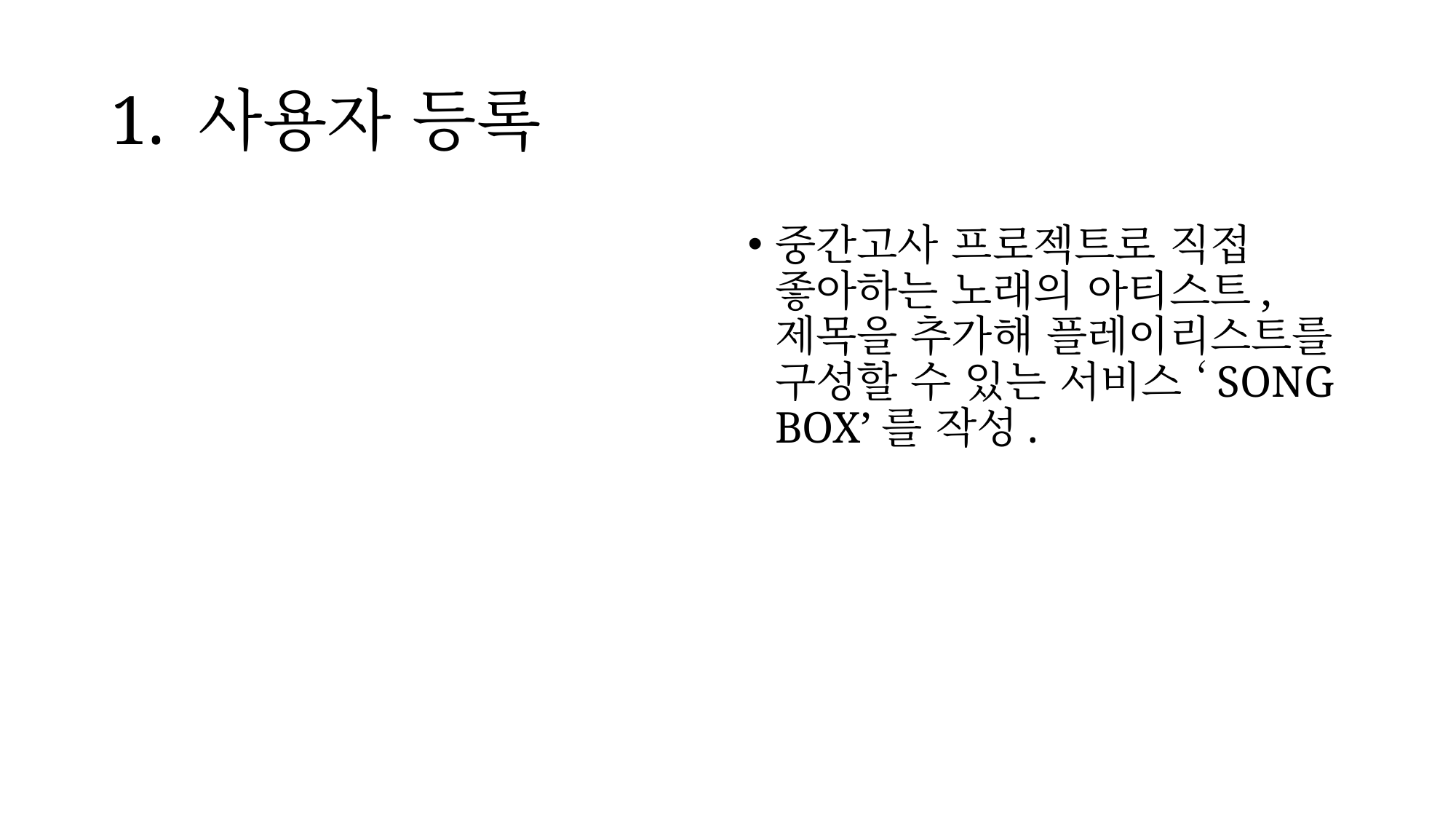

# 1. 사용자 등록

중간고사 프로젝트로 직접 좋아하는 노래의 아티스트, 제목을 추가해 플레이리스트를 구성할 수 있는 서비스 ‘SONG BOX’를 작성.